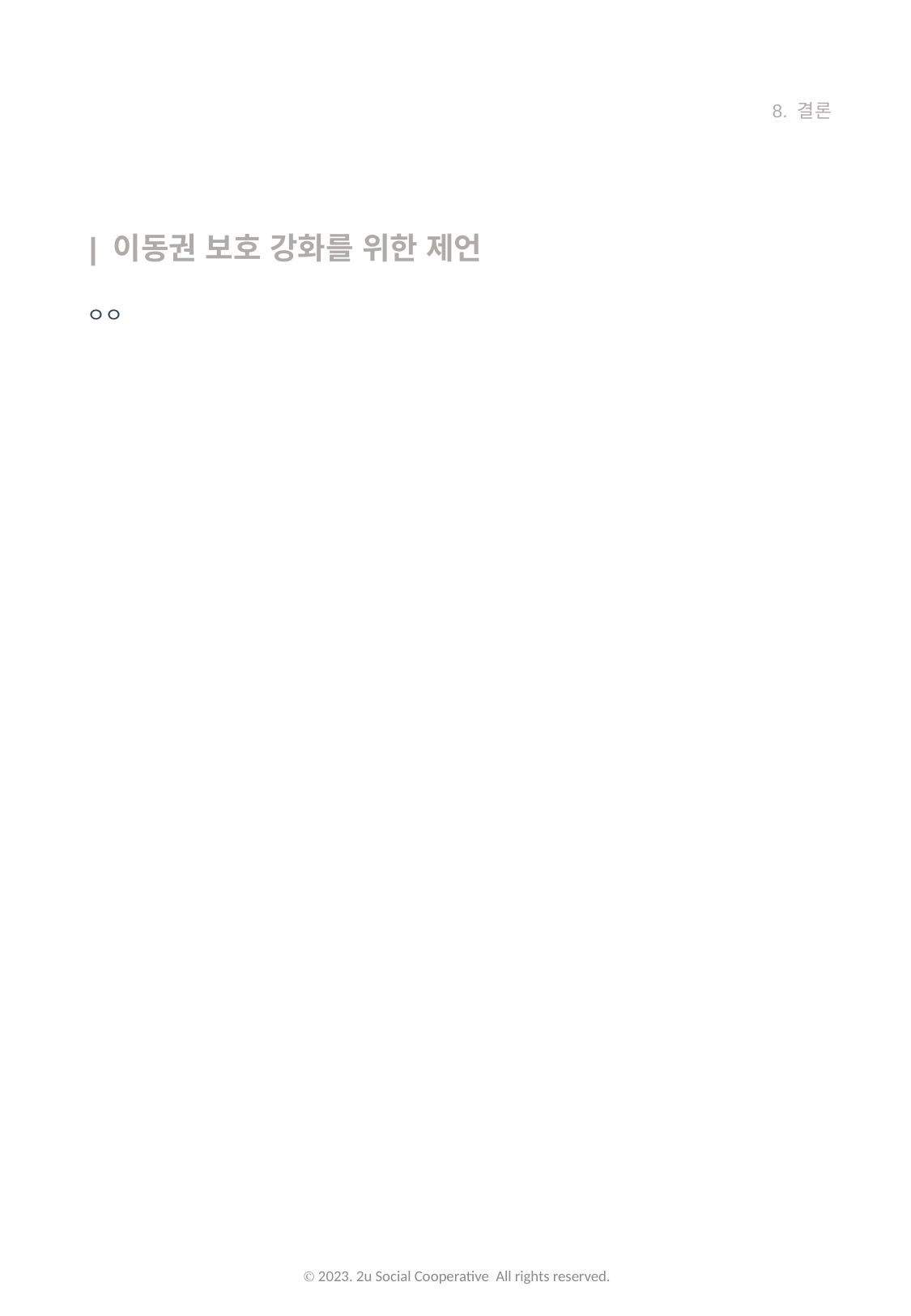

8. 결론
| 이동권 보호 강화를 위한 제언
ㅇㅇ
Ⓒ 2023. 2u Social Cooperative  All rights reserved.